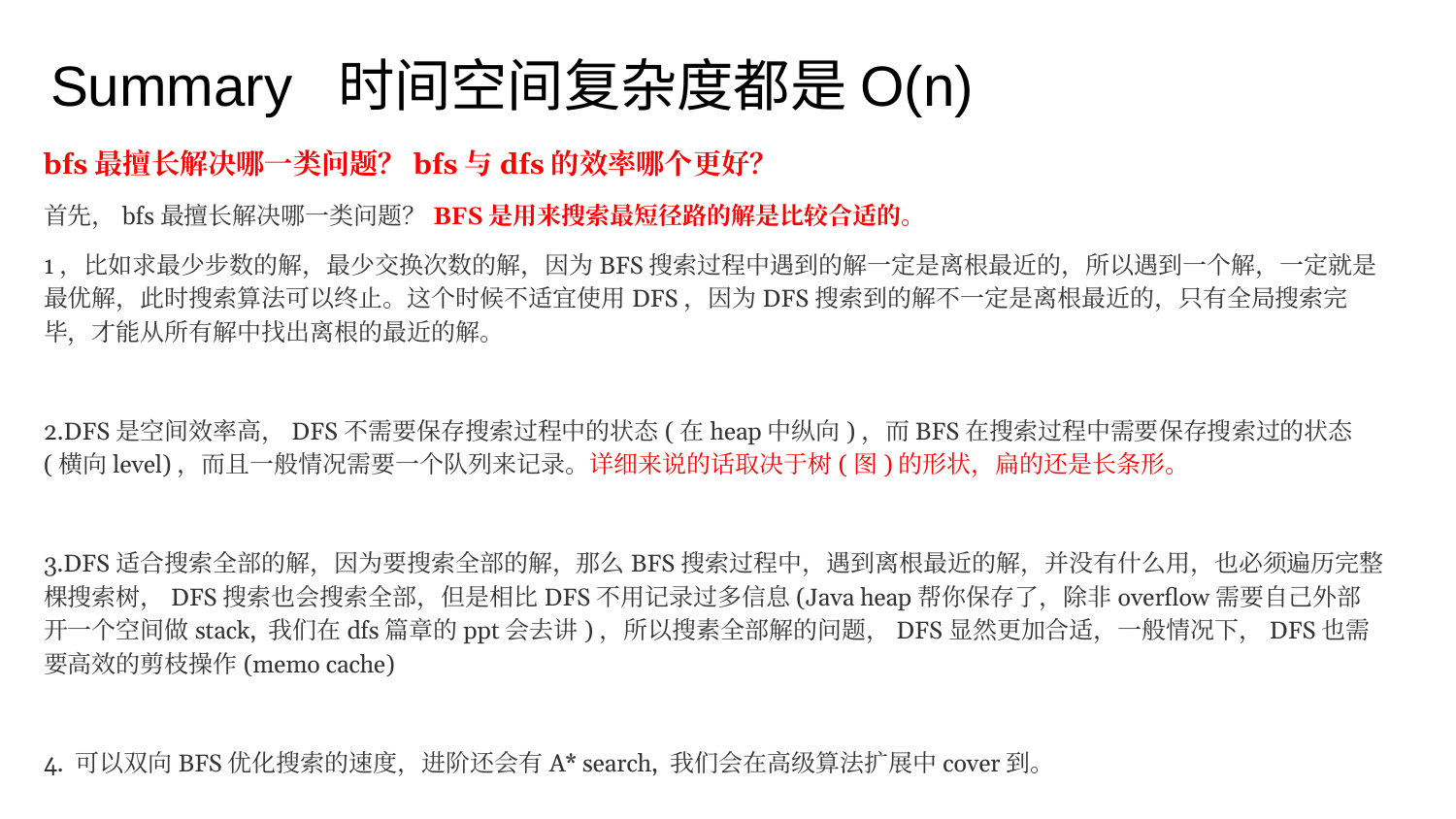

# Summary  时间空间复杂度都是O(n)
bfs最擅长解决哪一类问题？bfs与dfs的效率哪个更好？
首先，bfs最擅长解决哪一类问题？BFS是用来搜索最短径路的解是比较合适的。
1，比如求最少步数的解，最少交换次数的解，因为BFS搜索过程中遇到的解一定是离根最近的，所以遇到一个解，一定就是最优解，此时搜索算法可以终止。这个时候不适宜使用DFS，因为DFS搜索到的解不一定是离根最近的，只有全局搜索完毕，才能从所有解中找出离根的最近的解。

2.DFS是空间效率高，DFS不需要保存搜索过程中的状态(在heap中纵向)，而BFS在搜索过程中需要保存搜索过的状态(横向level)，而且一般情况需要一个队列来记录。详细来说的话取决于树(图)的形状，扁的还是长条形。

3.DFS适合搜索全部的解，因为要搜索全部的解，那么BFS搜索过程中，遇到离根最近的解，并没有什么用，也必须遍历完整棵搜索树，DFS搜索也会搜索全部，但是相比DFS不用记录过多信息(Java heap帮你保存了，除非overflow需要自己外部开一个空间做stack, 我们在dfs篇章的ppt会去讲)，所以搜素全部解的问题，DFS显然更加合适，一般情况下，DFS也需要高效的剪枝操作(memo cache)

4. 可以双向BFS优化搜索的速度，进阶还会有A* search, 我们会在高级算法扩展中cover到。